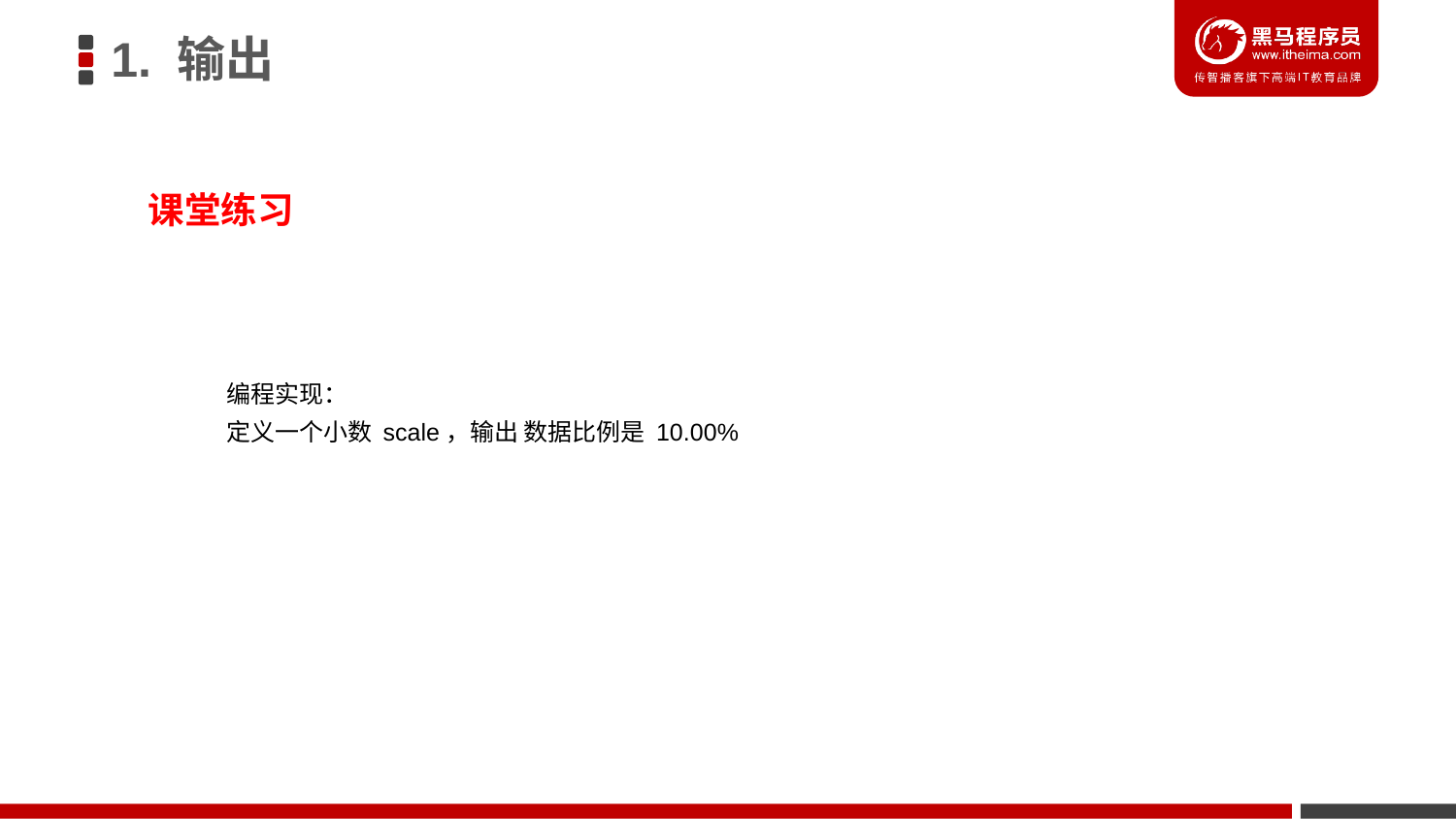

1. 输出
课堂练习
编程实现：
定义一个小数 scale，输出 数据比例是 10.00%